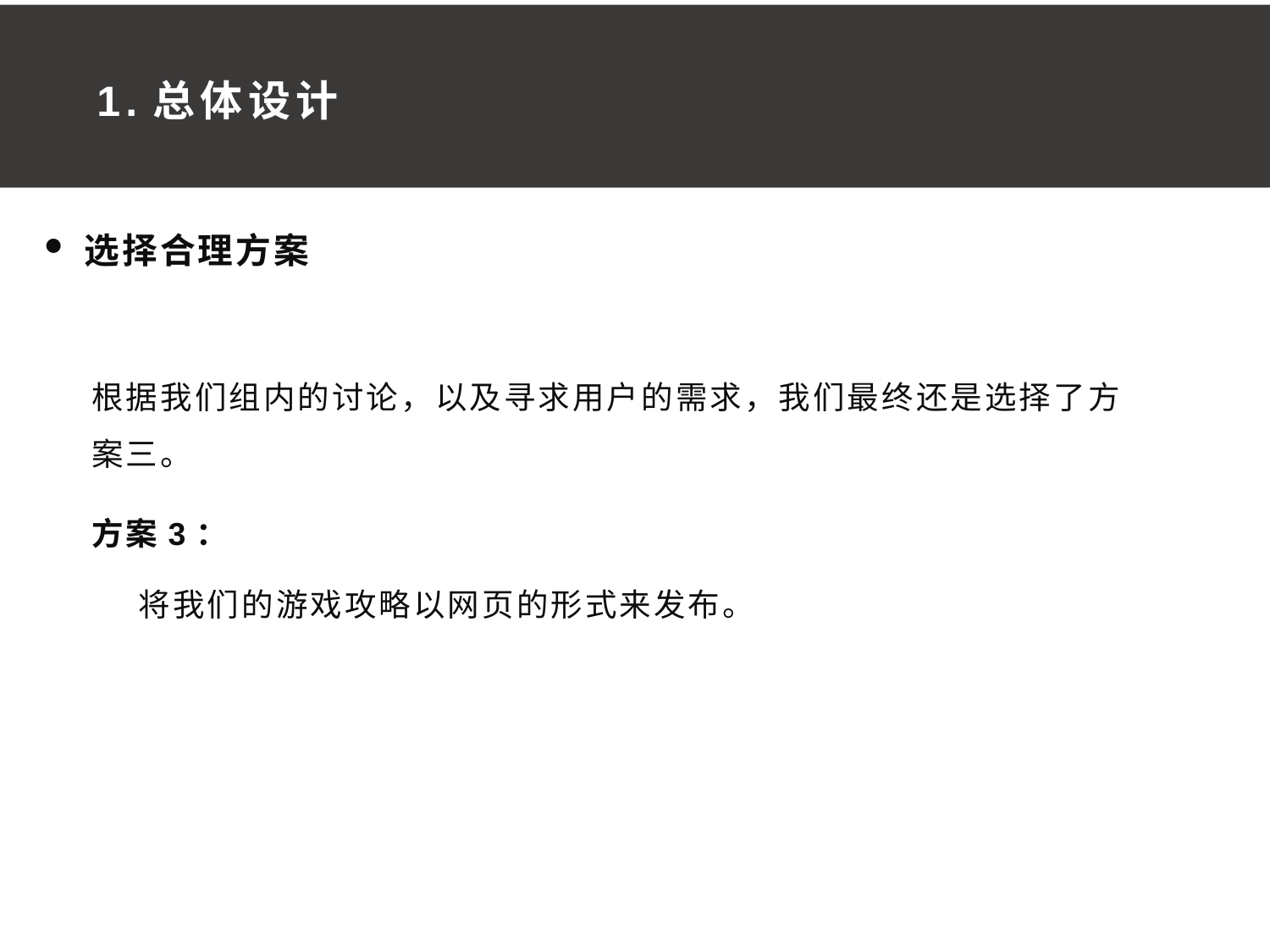

1.总体设计
选择合理方案
根据我们组内的讨论，以及寻求用户的需求，我们最终还是选择了方案三。
方案3：
    将我们的游戏攻略以网页的形式来发布。